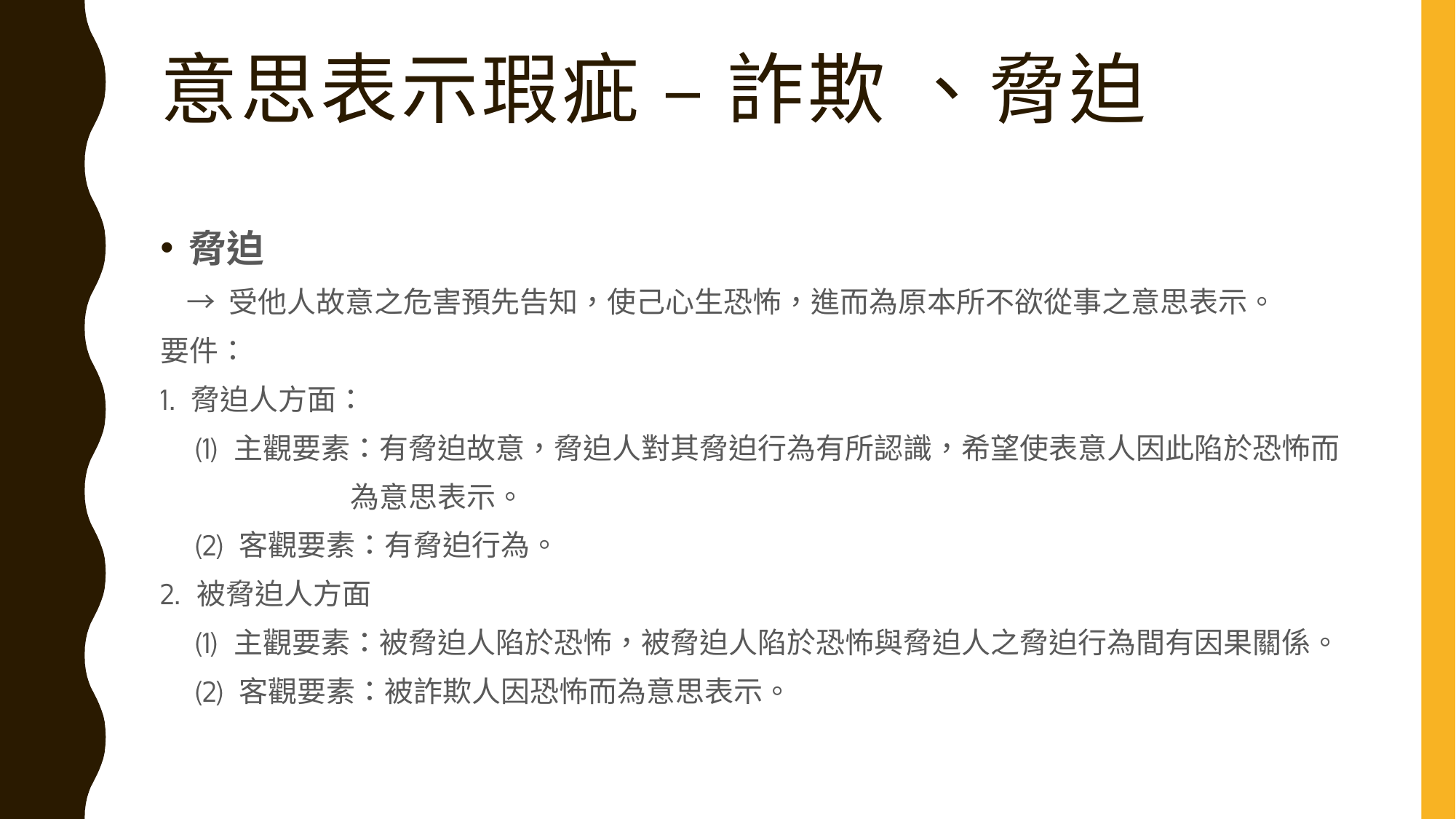

# 意思表示瑕疵 – 詐欺 、脅迫
脅迫
    → 受他人故意之危害預先告知，使己心生恐怖，進而為原本所不欲從事之意思表示。
要件：
1. 脅迫人方面：
    (1) 主觀要素：有脅迫故意，脅迫人對其脅迫行為有所認識，希望使表意人因此陷於恐怖而
                            為意思表示。
    (2) 客觀要素：有脅迫行為。
2. 被脅迫人方面
    (1) 主觀要素：被脅迫人陷於恐怖，被脅迫人陷於恐怖與脅迫人之脅迫行為間有因果關係。
    (2) 客觀要素：被詐欺人因恐怖而為意思表示。